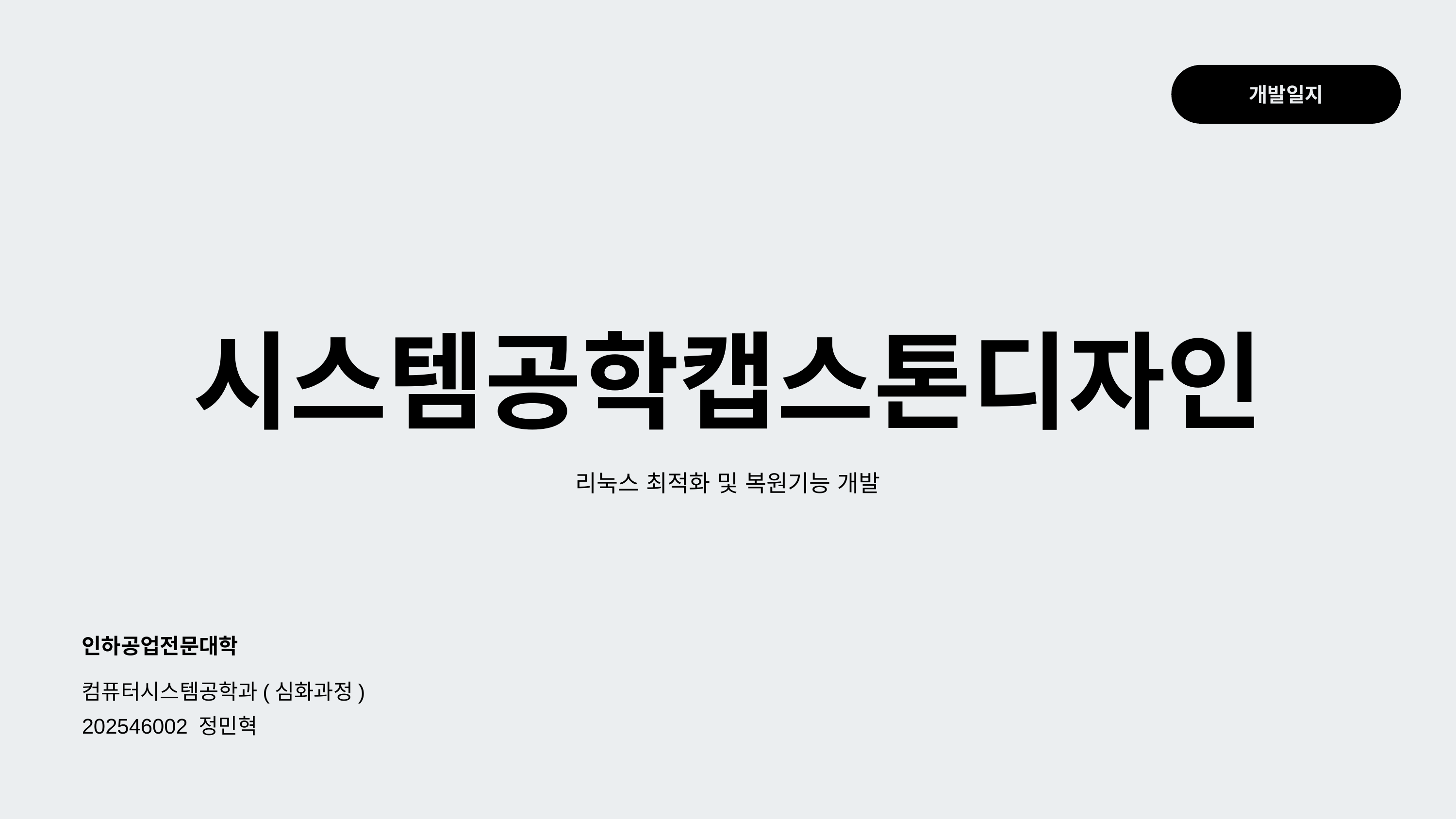

개발일지
시스템공학캡스톤디자인
리눅스 최적화 및 복원기능 개발
인하공업전문대학
컴퓨터시스템공학과(심화과정)
202546002 정민혁